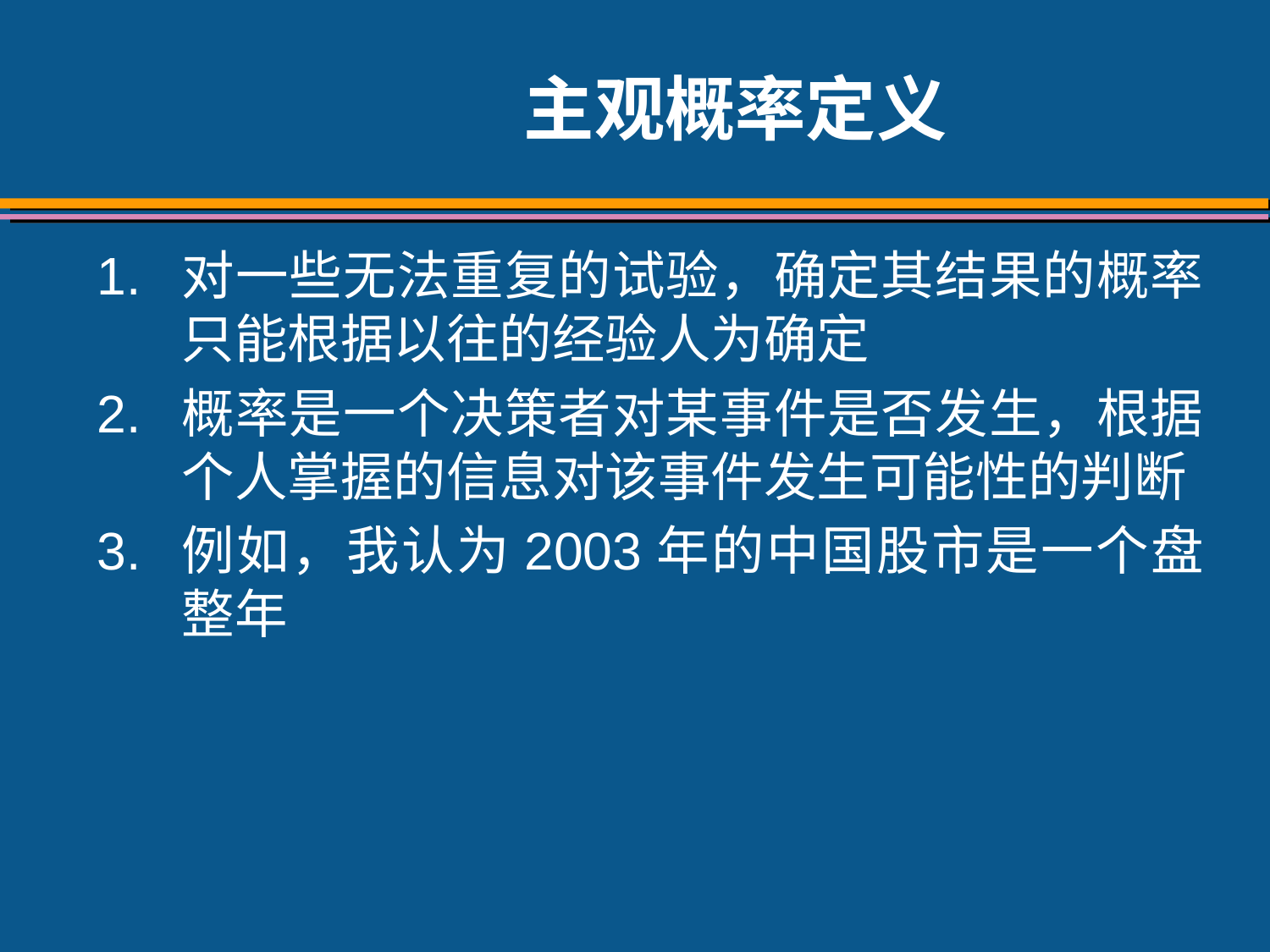

# 主观概率定义
对一些无法重复的试验，确定其结果的概率只能根据以往的经验人为确定
概率是一个决策者对某事件是否发生，根据个人掌握的信息对该事件发生可能性的判断
例如，我认为2003年的中国股市是一个盘整年